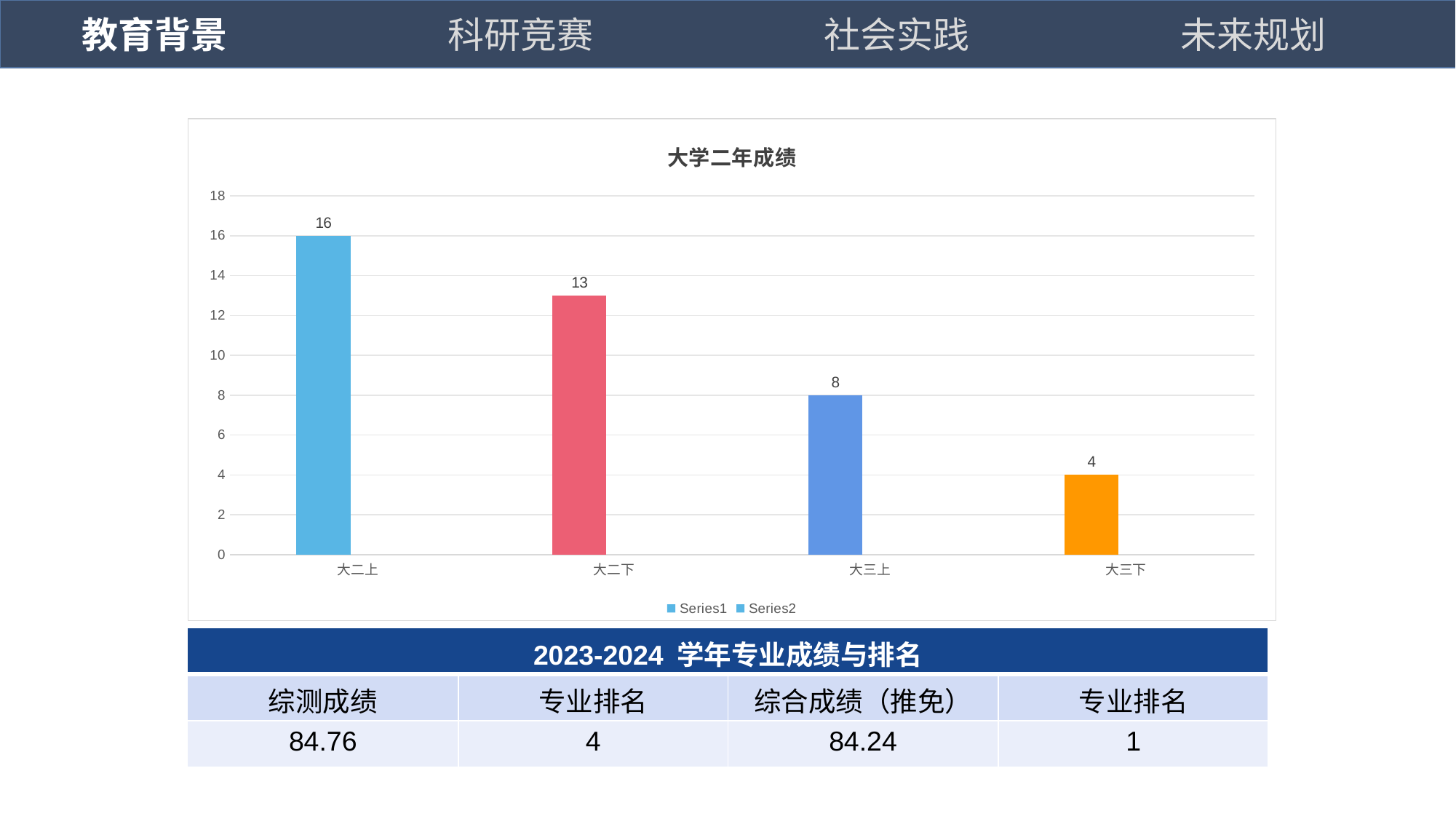

教育背景
科研竞赛
社会实践
未来规划

### Chart: 大学二年成绩

| Category |  |  |
|---|---|---|
| 大二上 | 16.0 | None |
| 大二下 | 13.0 | None |
| 大三上 | 8.0 | None |
| 大三下 | 4.0 | None |
| 2023-2024 学年专业成绩与排名 |  |  |  |
| --- | --- | --- | --- |
| 综测成绩 | 专业排名 | 综合成绩（推免） | 专业排名 |
| 84.76 | 4 | 84.24 | 1 |